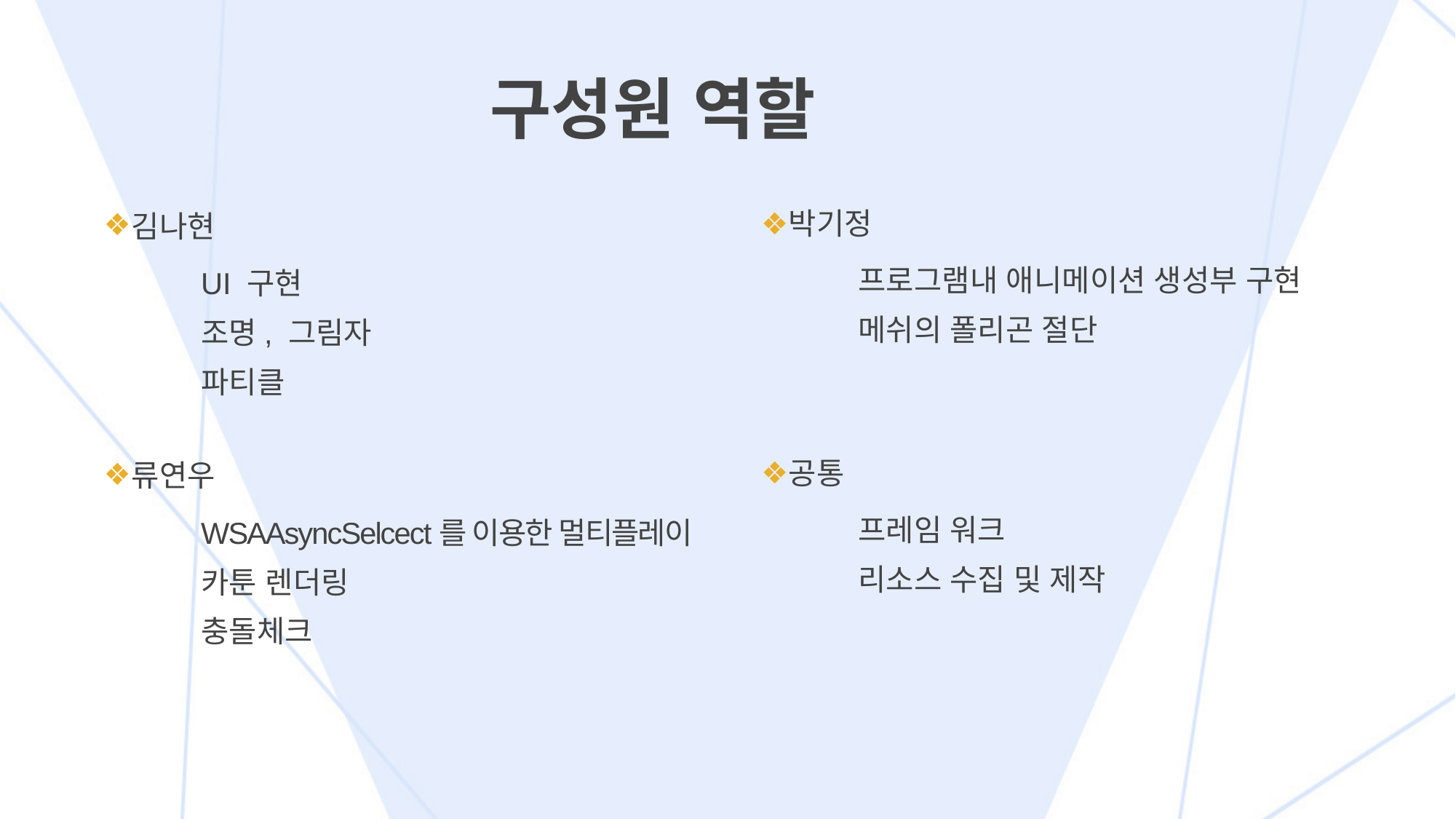

# 구성원 역할
박기정
프로그램내 애니메이션 생성부 구현
메쉬의 폴리곤 절단

공통
프레임 워크
리소스 수집 및 제작
김나현
UI 구현
조명, 그림자
파티클

류연우
WSAAsyncSelcect를 이용한 멀티플레이
카툰 렌더링
충돌체크